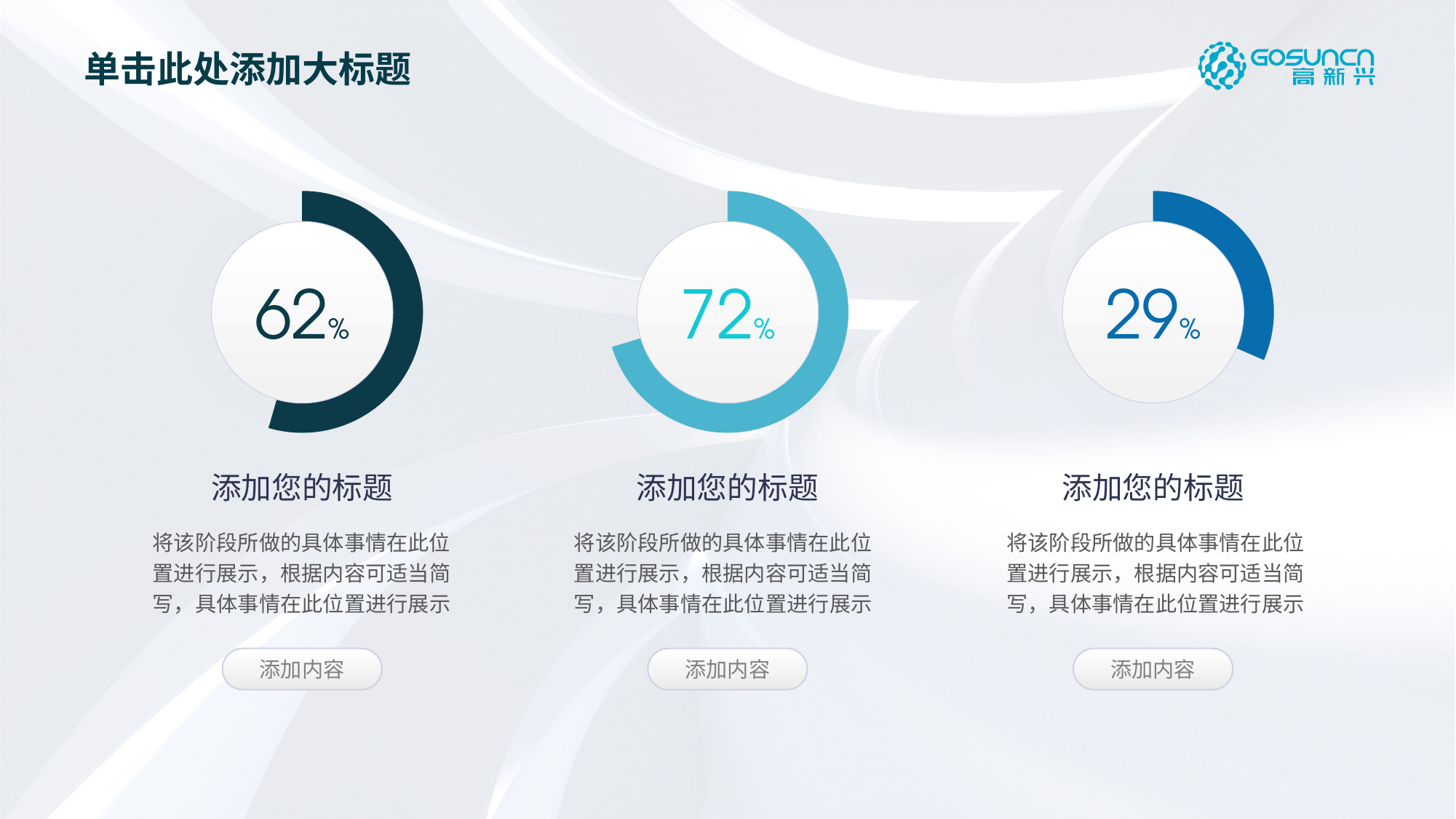

单击此处添加大标题

### Chart

| Category | Region 1 |
|---|---|
| April | 91.0 |
| May | 76.0 |

### Chart

| Category | Region 1 |
|---|---|
| April | 180.0 |
| May | 76.0 |

### Chart

| Category | Region 1 |
|---|---|
| April | 35.0 |
| May | 76.0 |
62%
72%
29%
添加您的标题
添加您的标题
添加您的标题
将该阶段所做的具体事情在此位置进行展示，根据内容可适当简写，具体事情在此位置进行展示
将该阶段所做的具体事情在此位置进行展示，根据内容可适当简写，具体事情在此位置进行展示
将该阶段所做的具体事情在此位置进行展示，根据内容可适当简写，具体事情在此位置进行展示
添加内容
添加内容
添加内容